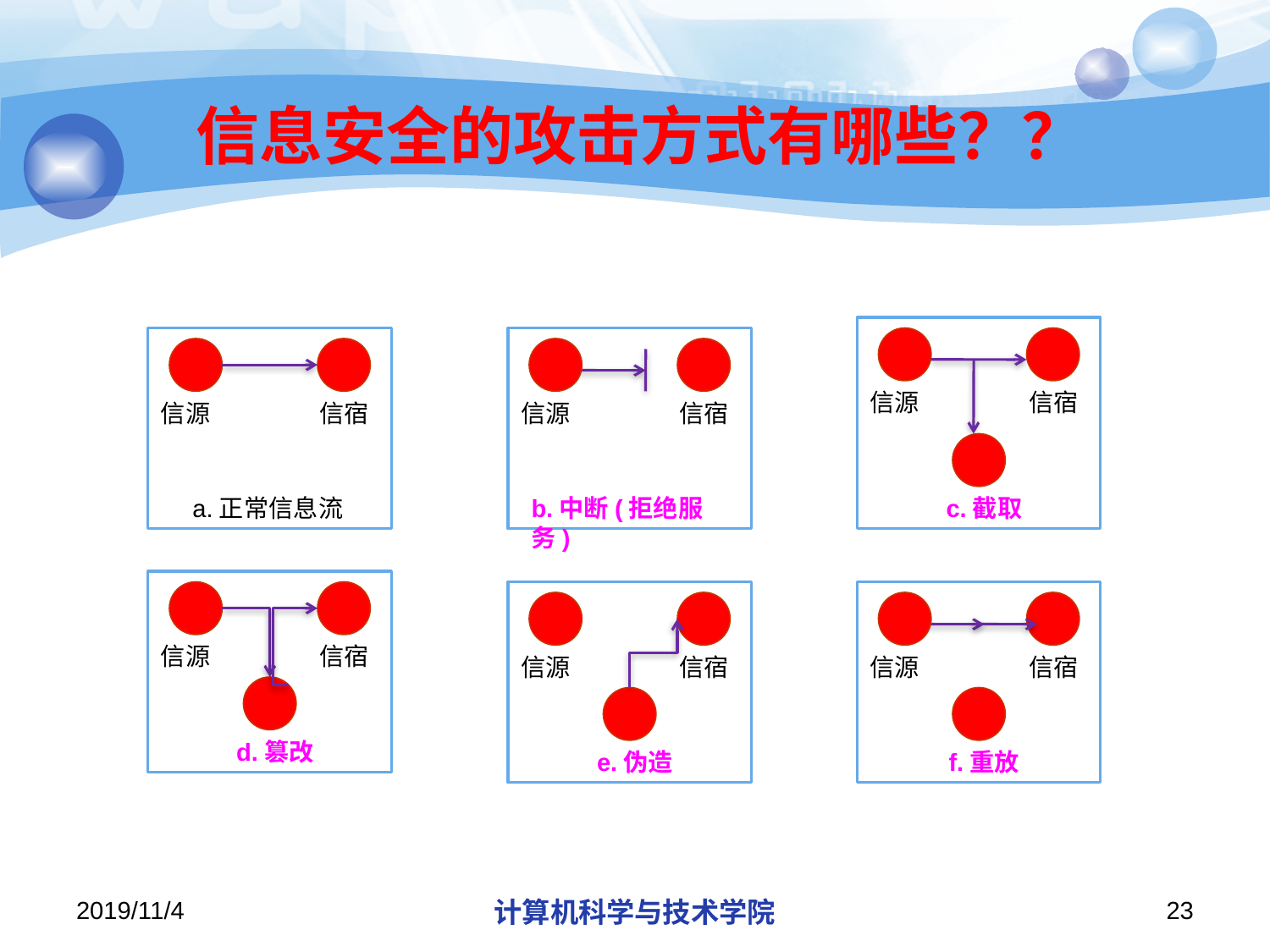

# 信息安全的攻击方式有哪些？？

信源
信宿
c.截取

信源
信宿
a.正常信息流

信源
信宿
b.中断(拒绝服务)

信源
信宿
d.篡改

信源
信宿
e.伪造

信源
信宿
f.重放

2019/11/4
计算机科学与技术学院
23